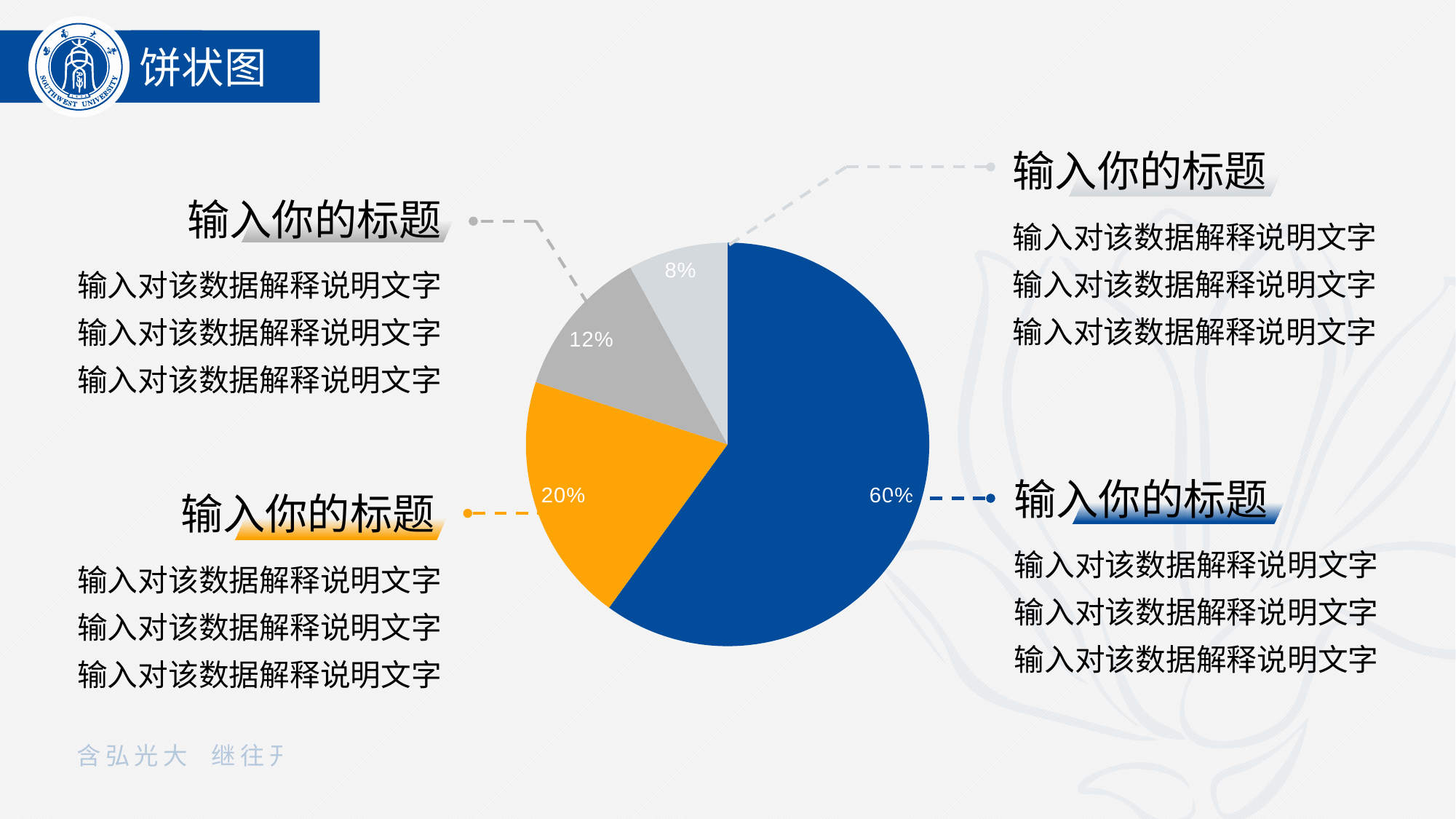

饼状图
输入你的标题

输入你的标题

输入对该数据解释说明文字
输入对该数据解释说明文字
输入对该数据解释说明文字
输入对该数据解释说明文字
输入对该数据解释说明文字
输入对该数据解释说明文字

### Chart

| Category | 销售额 |
|---|---|
| 第一季度 | 0.6 |
| 第二季度 | 0.2 |
| 第三季度 | 0.12 |
| 第四季度 | 0.08 |
输入你的标题

输入对该数据解释说明文字
输入对该数据解释说明文字
输入对该数据解释说明文字
输入你的标题

输入对该数据解释说明文字
输入对该数据解释说明文字
输入对该数据解释说明文字